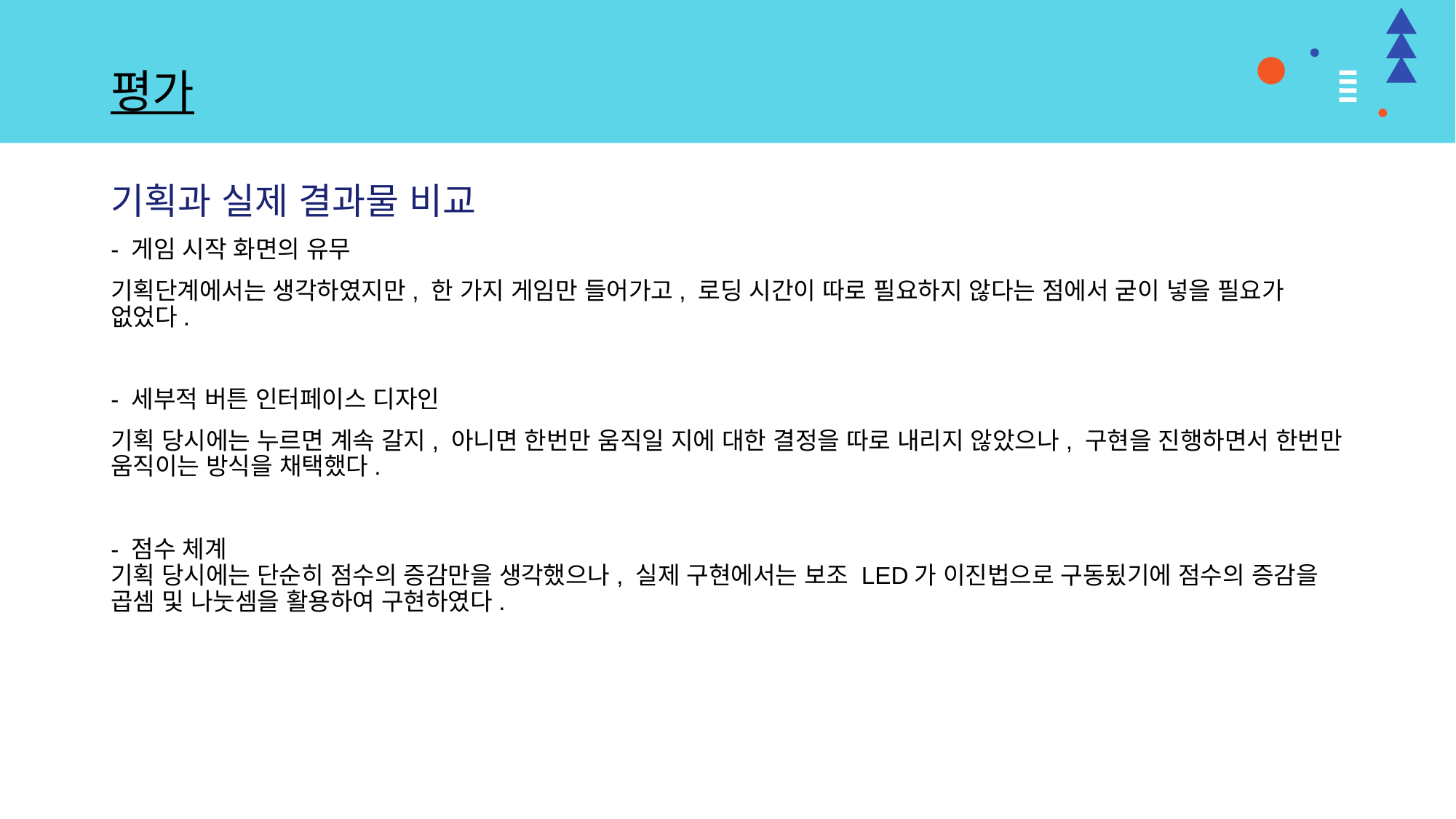

# 평가
기획과 실제 결과물 비교
- 게임 시작 화면의 유무
기획단계에서는 생각하였지만, 한 가지 게임만 들어가고, 로딩 시간이 따로 필요하지 않다는 점에서 굳이 넣을 필요가 없었다.

- 세부적 버튼 인터페이스 디자인
기획 당시에는 누르면 계속 갈지, 아니면 한번만 움직일 지에 대한 결정을 따로 내리지 않았으나, 구현을 진행하면서 한번만 움직이는 방식을 채택했다.

- 점수 체계
기획 당시에는 단순히 점수의 증감만을 생각했으나, 실제 구현에서는 보조 LED가 이진법으로 구동됬기에 점수의 증감을 곱셈 및 나눗셈을 활용하여 구현하였다.